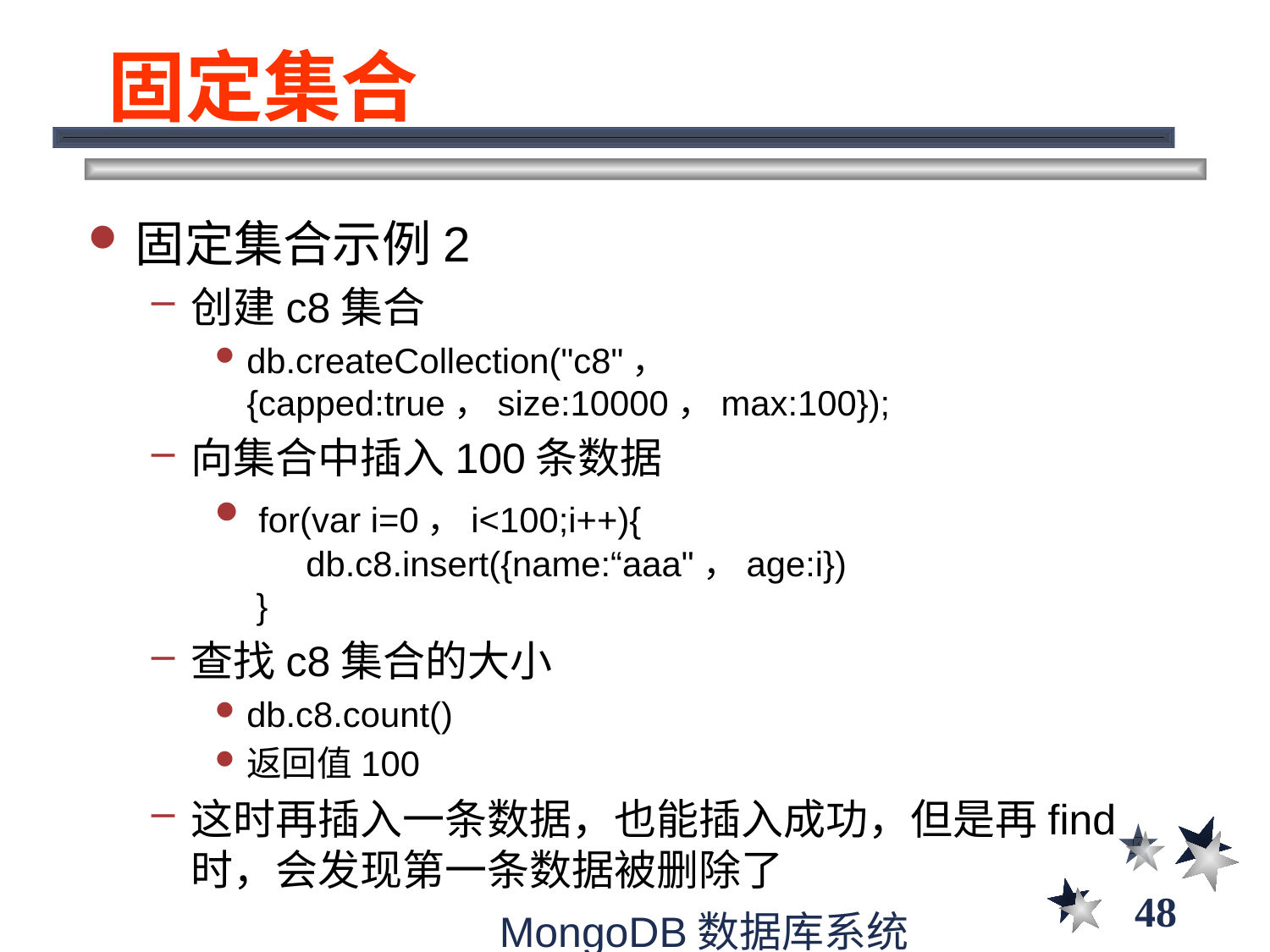

# 固定集合
固定集合示例2
创建c8集合
db.createCollection("c8"，{capped:true，size:10000，max:100});
向集合中插入100条数据
 for(var i=0，i<100;i++){
　  db.c8.insert({name:“aaa"，age:i})
 }
查找c8集合的大小
db.c8.count()
返回值100
这时再插入一条数据，也能插入成功，但是再find时，会发现第一条数据被删除了
48
MongoDB数据库系统